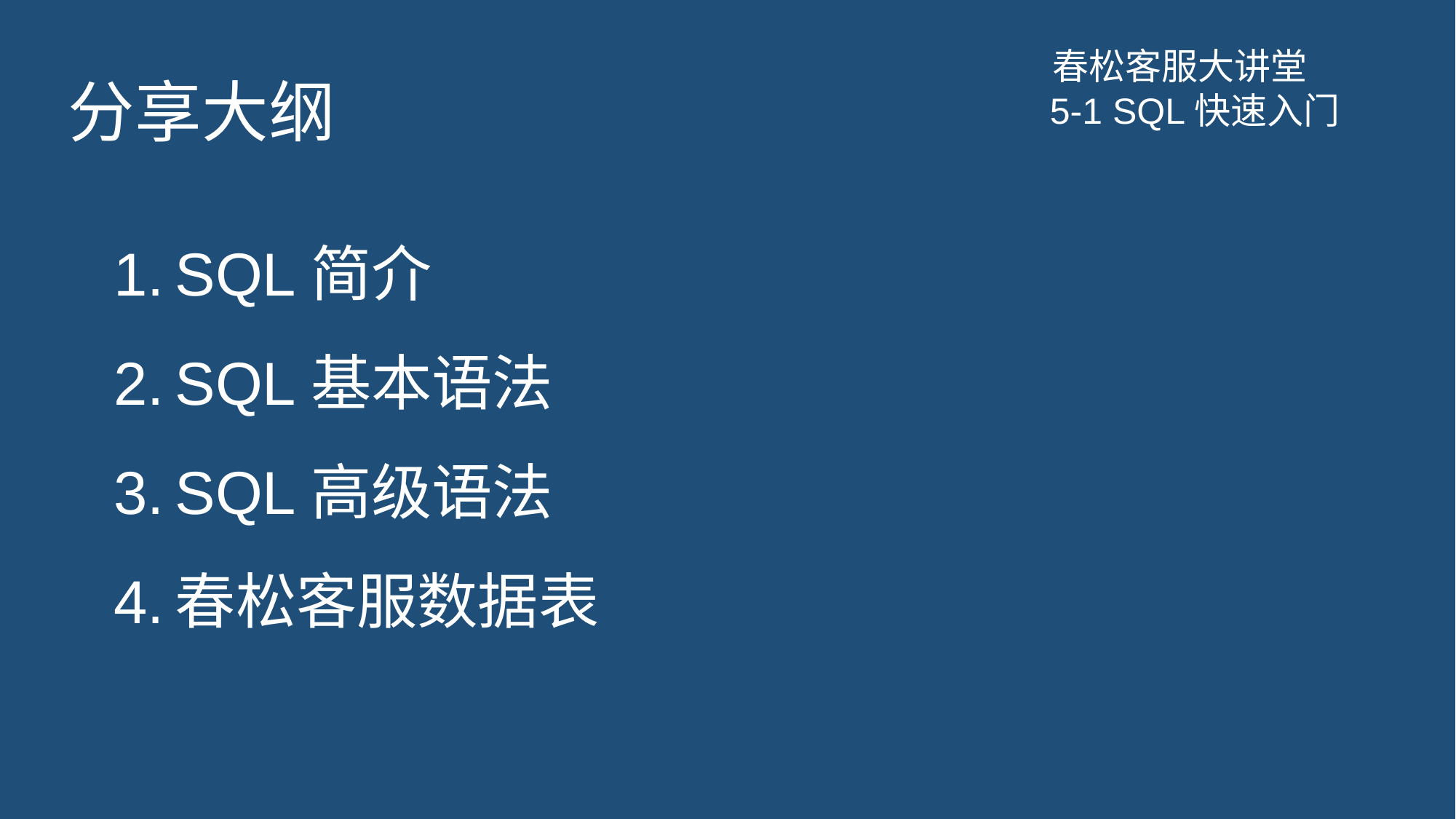

# 分享大纲
春松客服大讲堂
5-1 SQL快速入门
SQL简介
SQL基本语法
SQL高级语法
春松客服数据表